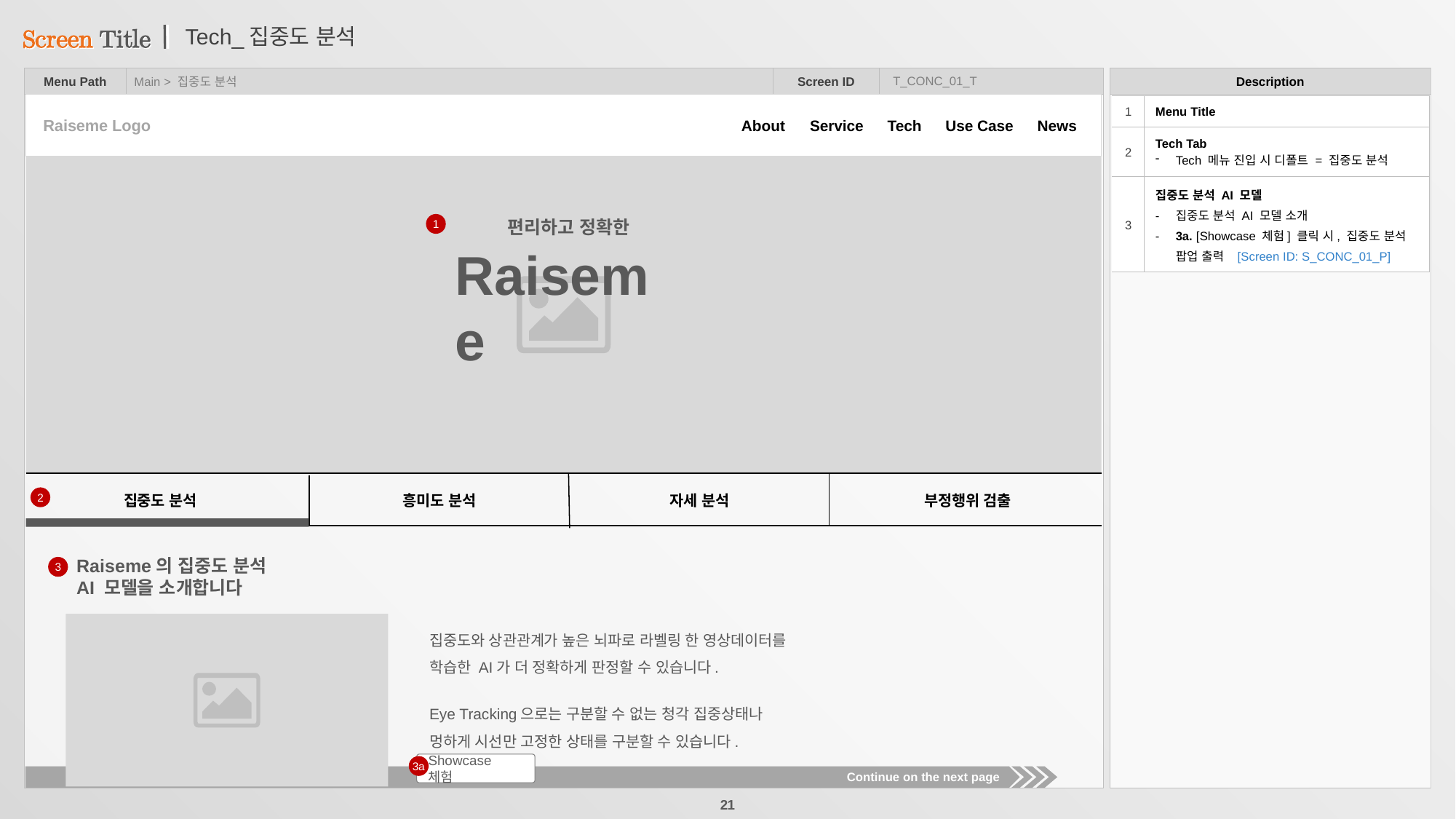

# Tech_집중도 분석
T_CONC_01_T
Main > 집중도 분석

| 1 | Menu Title |
| --- | --- |
| 2 | Tech Tab Tech 메뉴 진입 시 디폴트 = 집중도 분석 |
| 3 | 집중도 분석 AI 모델 집중도 분석 AI 모델 소개 3a. [Showcase 체험] 클릭 시, 집중도 분석 팝업 출력 [Screen ID: S\_CONC\_01\_P] |
About
Service
Tech
Use Case
News
Raiseme Logo

편리하고 정확한
1
Raiseme

2
집중도 분석
흥미도 분석
자세 분석
부정행위 검출

Raiseme의 집중도 분석
AI 모델을 소개합니다
3

집중도와 상관관계가 높은 뇌파로 라벨링 한 영상데이터를
학습한 AI가 더 정확하게 판정할 수 있습니다.

Eye Tracking으로는 구분할 수 없는 청각 집중상태나
멍하게 시선만 고정한 상태를 구분할 수 있습니다.
Showcase 체험
3a